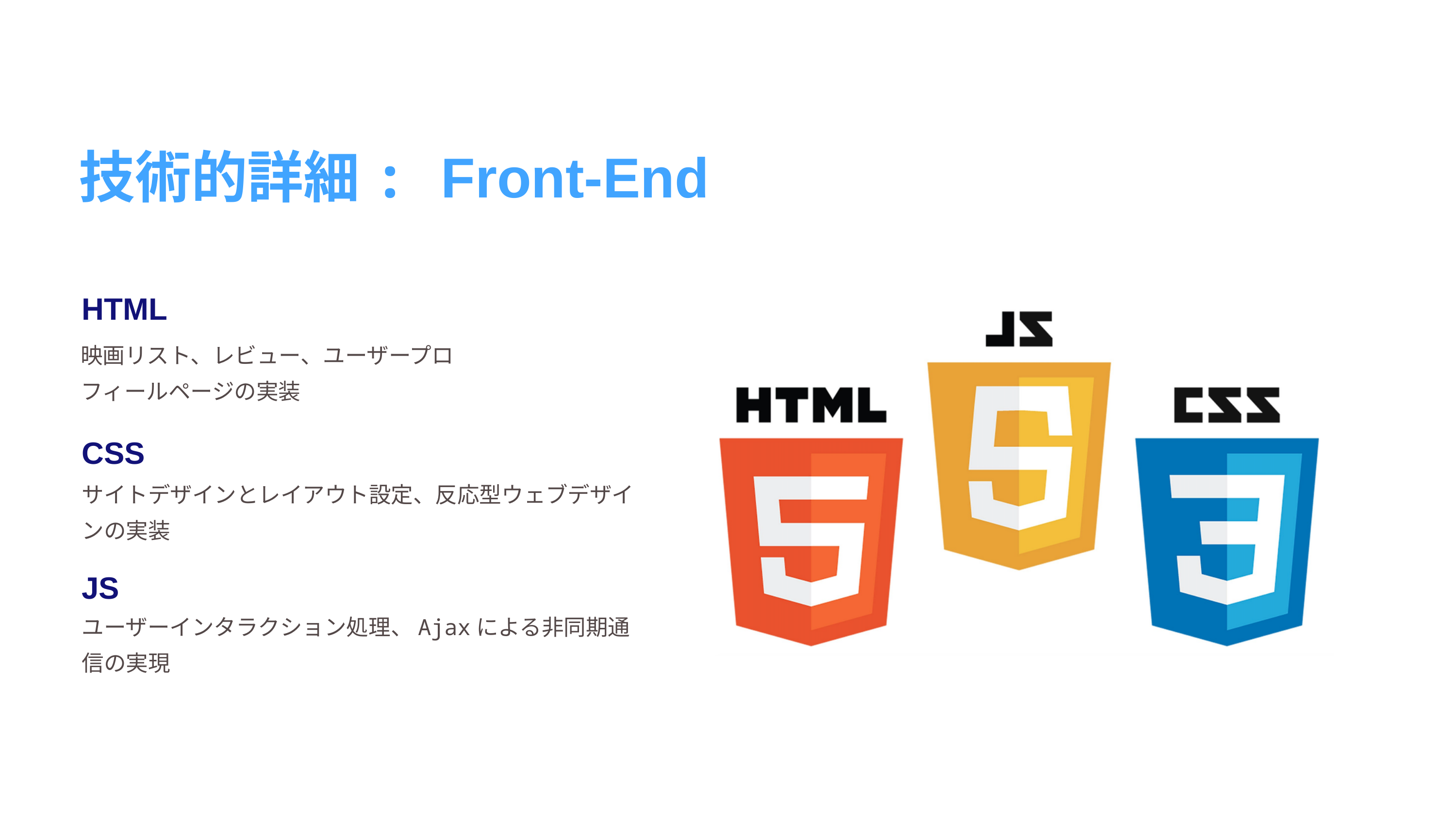

技術的詳細: Front-End

HTML

映画リスト、レビュー、ユーザープロフィールページの実装

CSS

サイトデザインとレイアウト設定、反応型ウェブデザインの実装

JS

ユーザーインタラクション処理、Ajaxによる非同期通信の実現